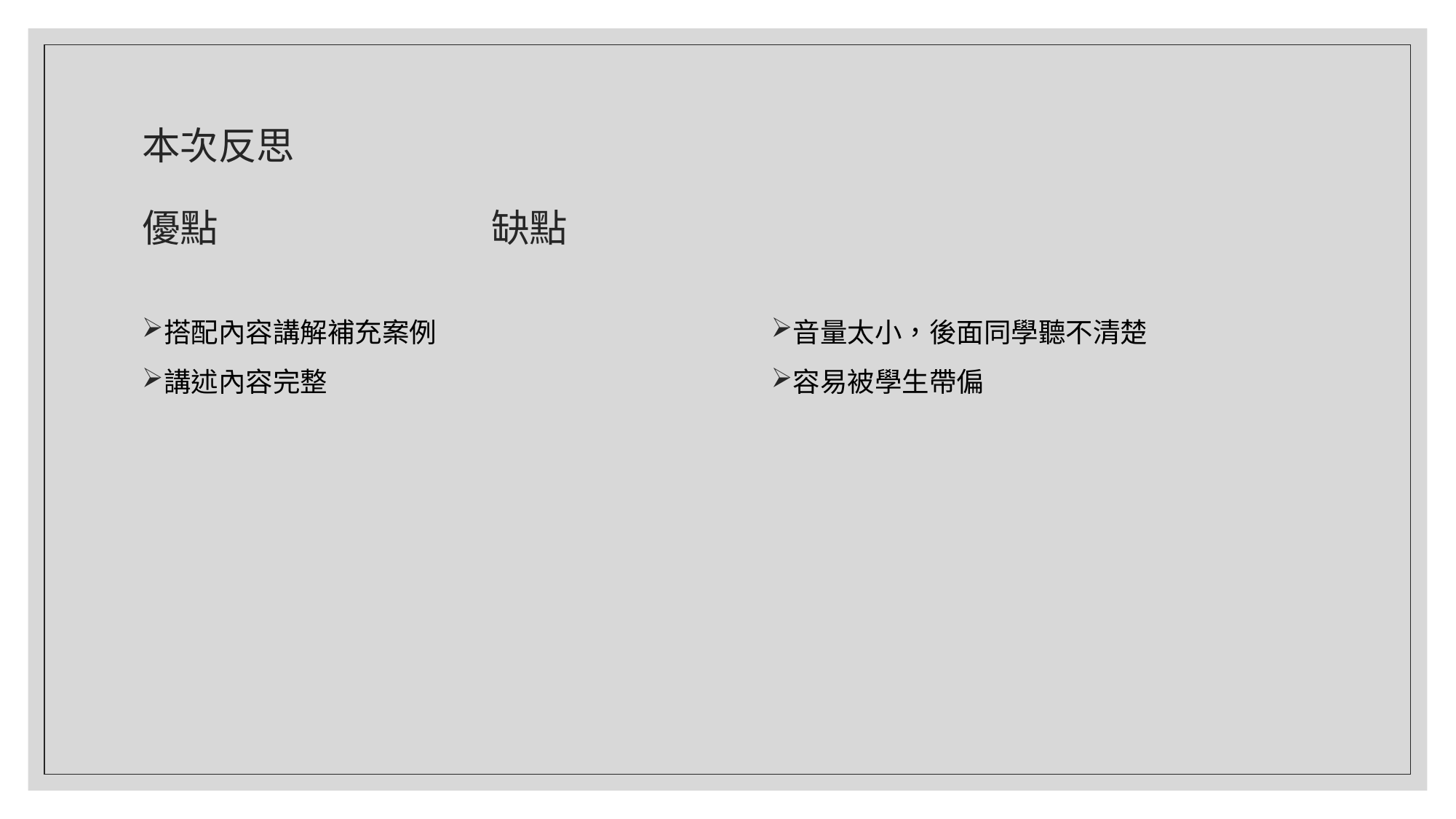

# 本次反思 優點                                缺點
搭配內容講解補充案例
講述內容完整

音量太小，後面同學聽不清楚
容易被學生帶偏